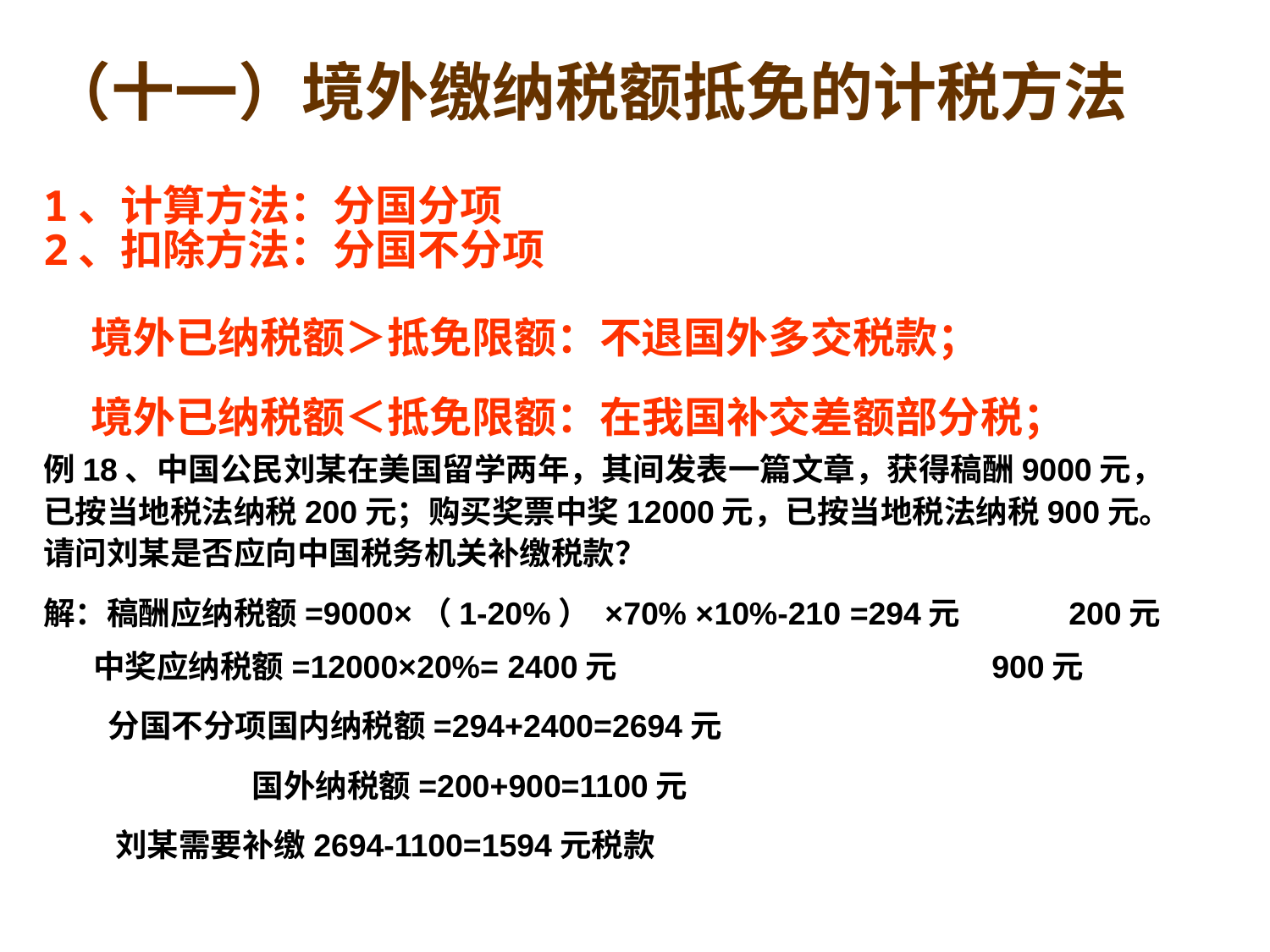

（十一）境外缴纳税额抵免的计税方法
1、计算方法：分国分项
2、扣除方法：分国不分项

    境外已纳税额＞抵免限额：不退国外多交税款；
    境外已纳税额＜抵免限额：在我国补交差额部分税；
例18、中国公民刘某在美国留学两年，其间发表一篇文章，获得稿酬9000元，已按当地税法纳税200元；购买奖票中奖12000元，已按当地税法纳税900元。请问刘某是否应向中国税务机关补缴税款？
解：稿酬应纳税额=9000×（1-20%） ×70% ×10%-210 =294元              200元
       中奖应纳税额=12000×20%= 2400元                                                   900元
        分国不分项国内纳税额=294+2400=2694元
                            国外纳税额=200+900=1100元
         刘某需要补缴2694-1100=1594元税款